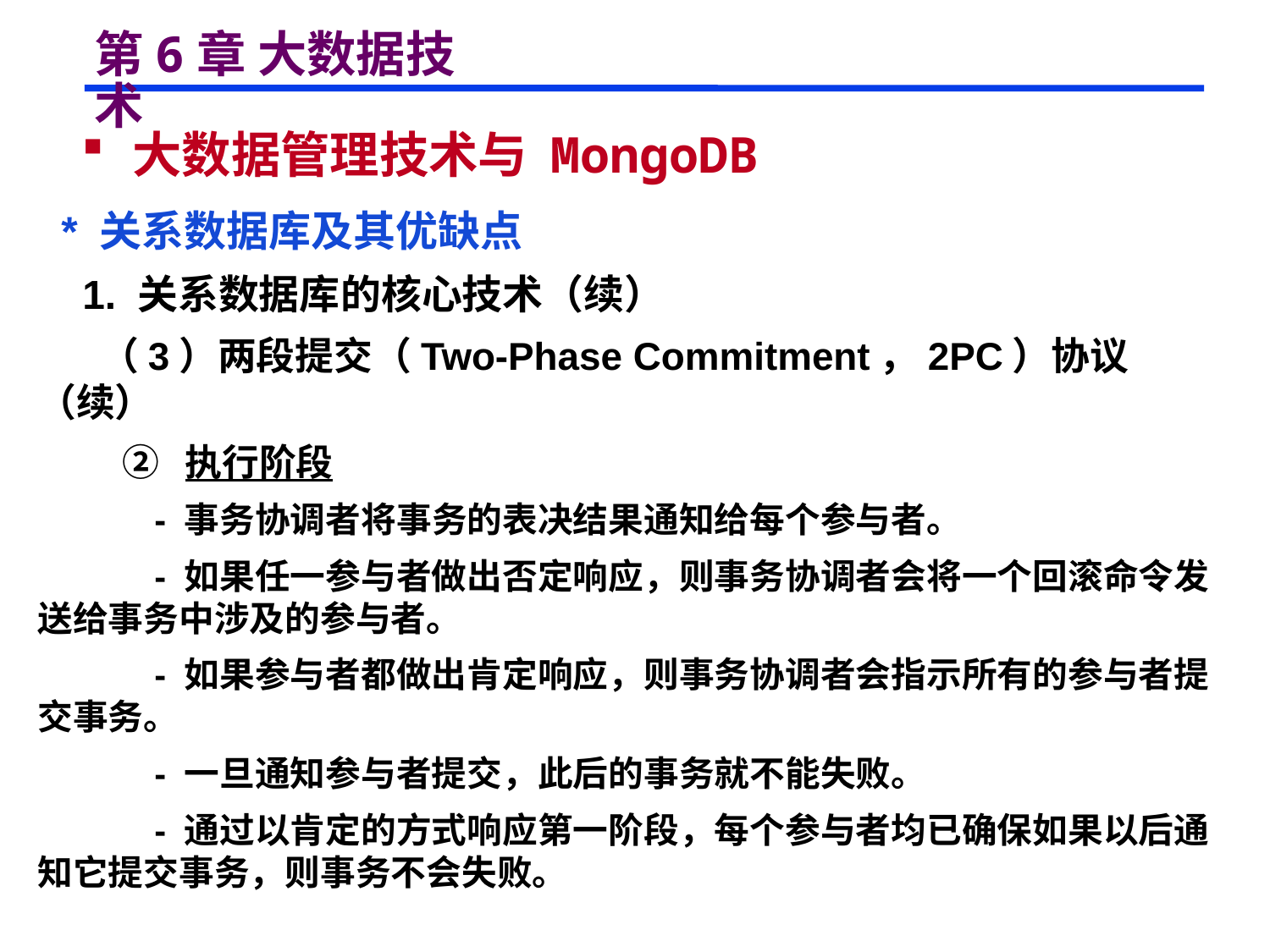

# 第6章 大数据技术
 大数据管理技术与 MongoDB
  * 关系数据库及其优缺点
    1. 关系数据库的核心技术（续）
      （3）两段提交（Two-Phase Commitment，2PC）协议（续）
          ②  执行阶段
            - 事务协调者将事务的表决结果通知给每个参与者。
            - 如果任一参与者做出否定响应，则事务协调者会将一个回滚命令发送给事务中涉及的参与者。
            - 如果参与者都做出肯定响应，则事务协调者会指示所有的参与者提交事务。
            - 一旦通知参与者提交，此后的事务就不能失败。
            - 通过以肯定的方式响应第一阶段，每个参与者均已确保如果以后通知它提交事务，则事务不会失败。